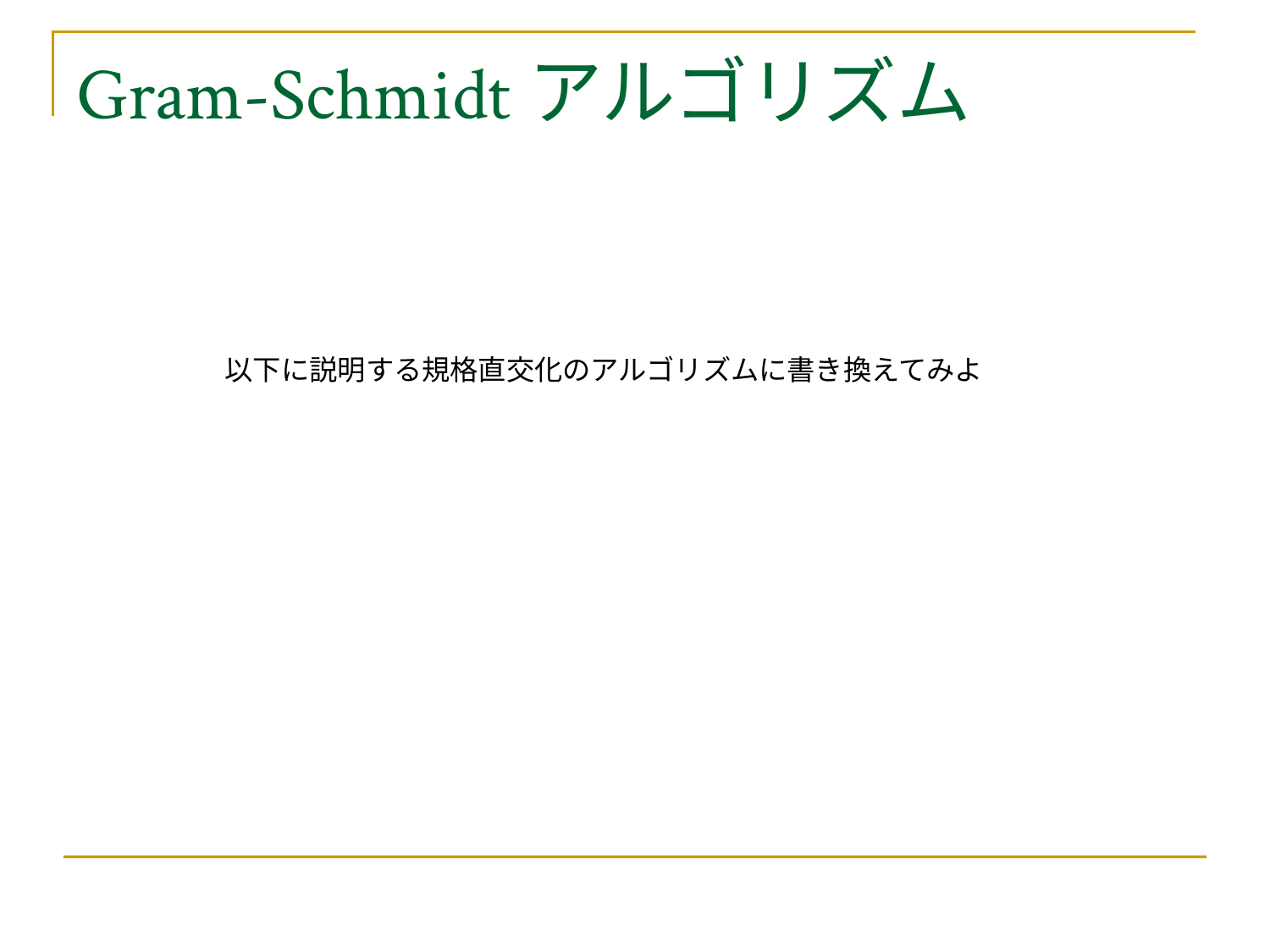

# Gram-Schmidtアルゴリズム
以下に説明する規格直交化のアルゴリズムに書き換えてみよ